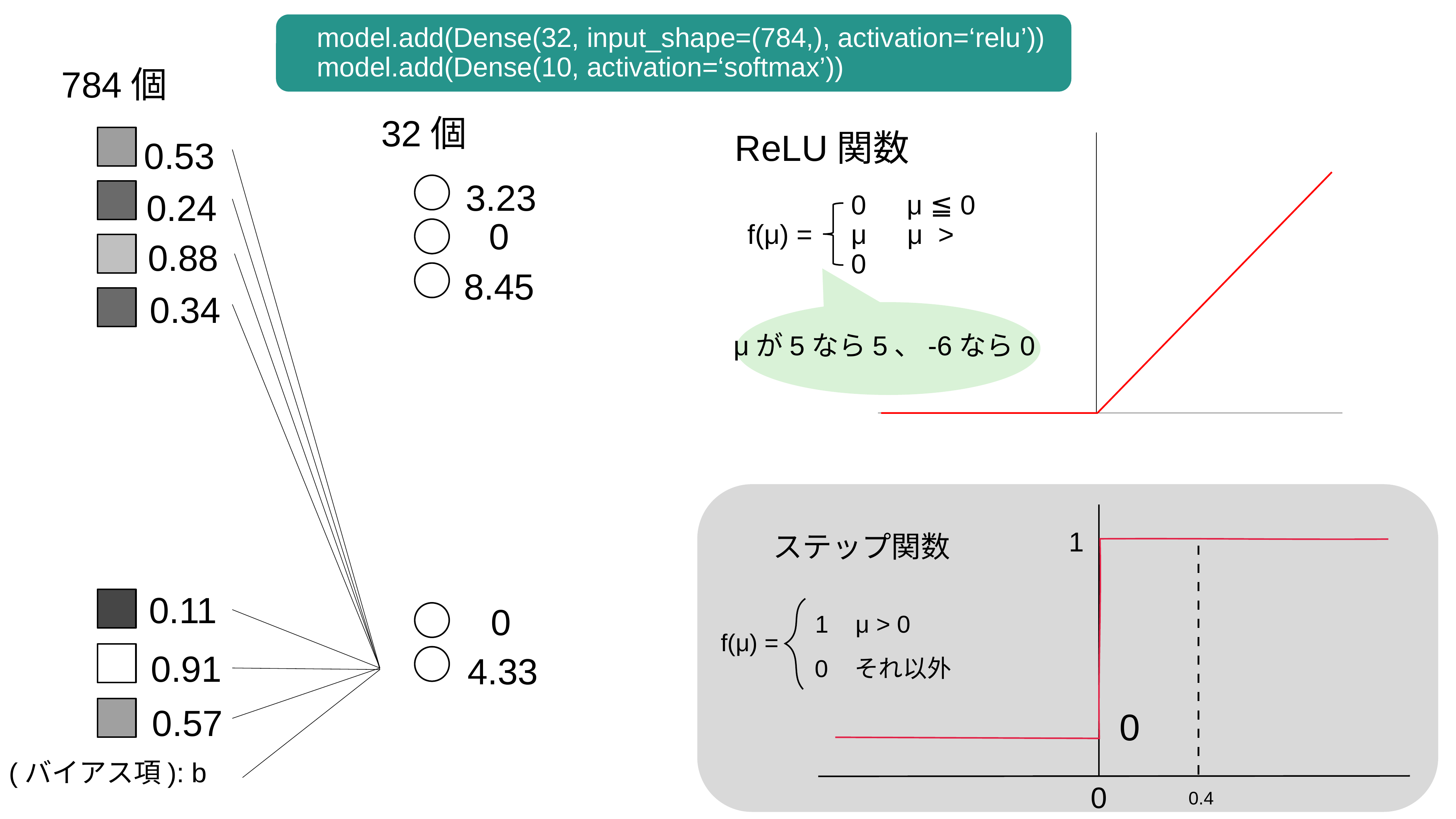

model.add(Dense(32, input_shape=(784,), activation=‘relu’))
model.add(Dense(10, activation=‘softmax’))
784個
32個
ReLU関数

0.53

3.23

0.24
0　μ ≦ 0
μ　μ  >  0

0
f(μ) =

0.88

8.45

0.34

μが5なら5、-6なら0

1
ステップ関数

0.11

0

1    μ > 0
f(μ) =

0.91
4.33
0   それ以外

0.57
0
(バイアス項): b

0
0.4